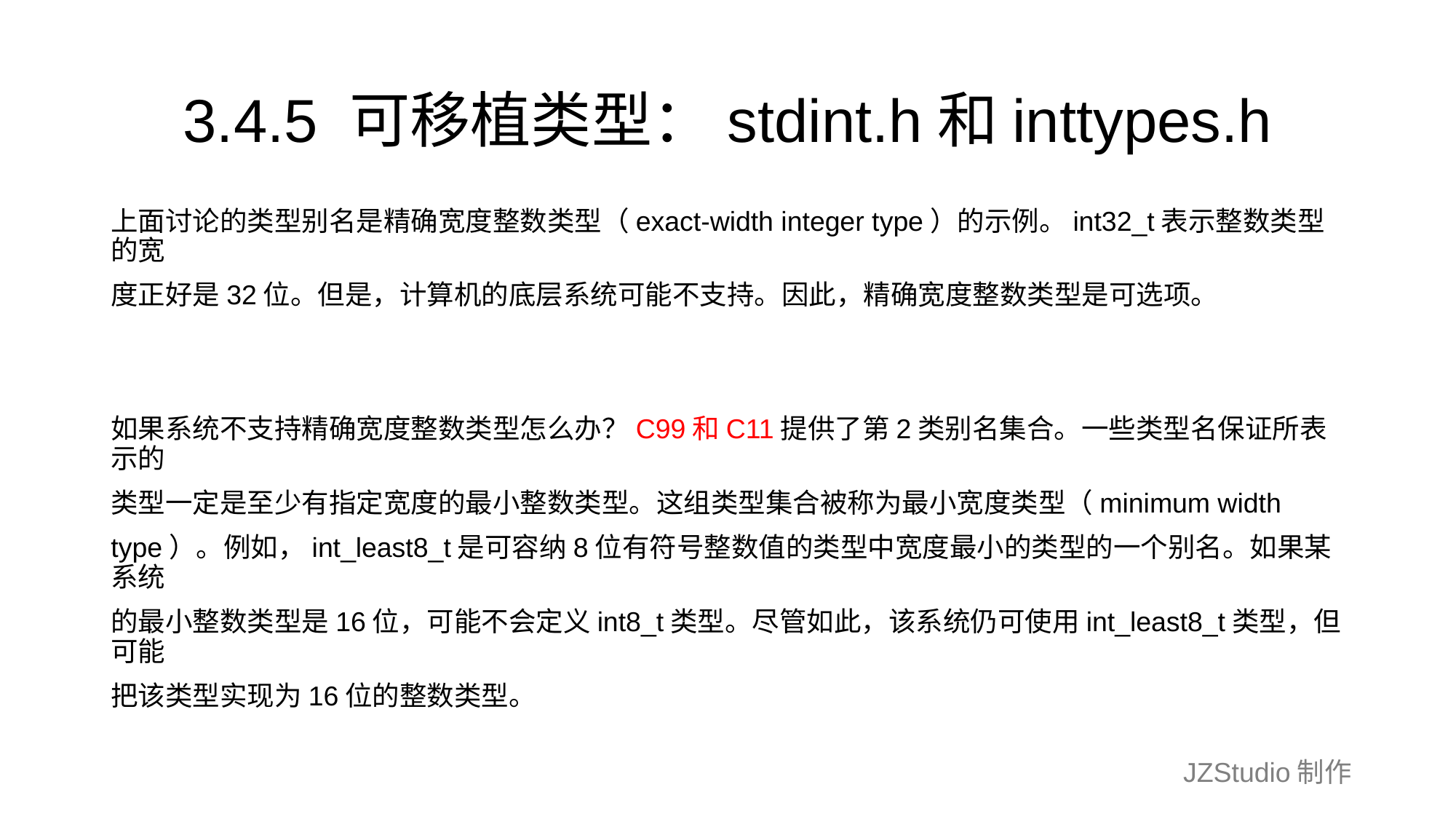

# 3.4.5 可移植类型：stdint.h和inttypes.h
上面讨论的类型别名是精确宽度整数类型（exact-width integer type）的示例。int32_t表示整数类型的宽
度正好是32位。但是，计算机的底层系统可能不支持。因此，精确宽度整数类型是可选项。

如果系统不支持精确宽度整数类型怎么办？C99和C11提供了第2类别名集合。一些类型名保证所表示的
类型一定是至少有指定宽度的最小整数类型。这组类型集合被称为最小宽度类型（minimum width
type）。例如，int_least8_t是可容纳8位有符号整数值的类型中宽度最小的类型的一个别名。如果某系统
的最小整数类型是16位，可能不会定义int8_t类型。尽管如此，该系统仍可使用int_least8_t类型，但可能
把该类型实现为16位的整数类型。